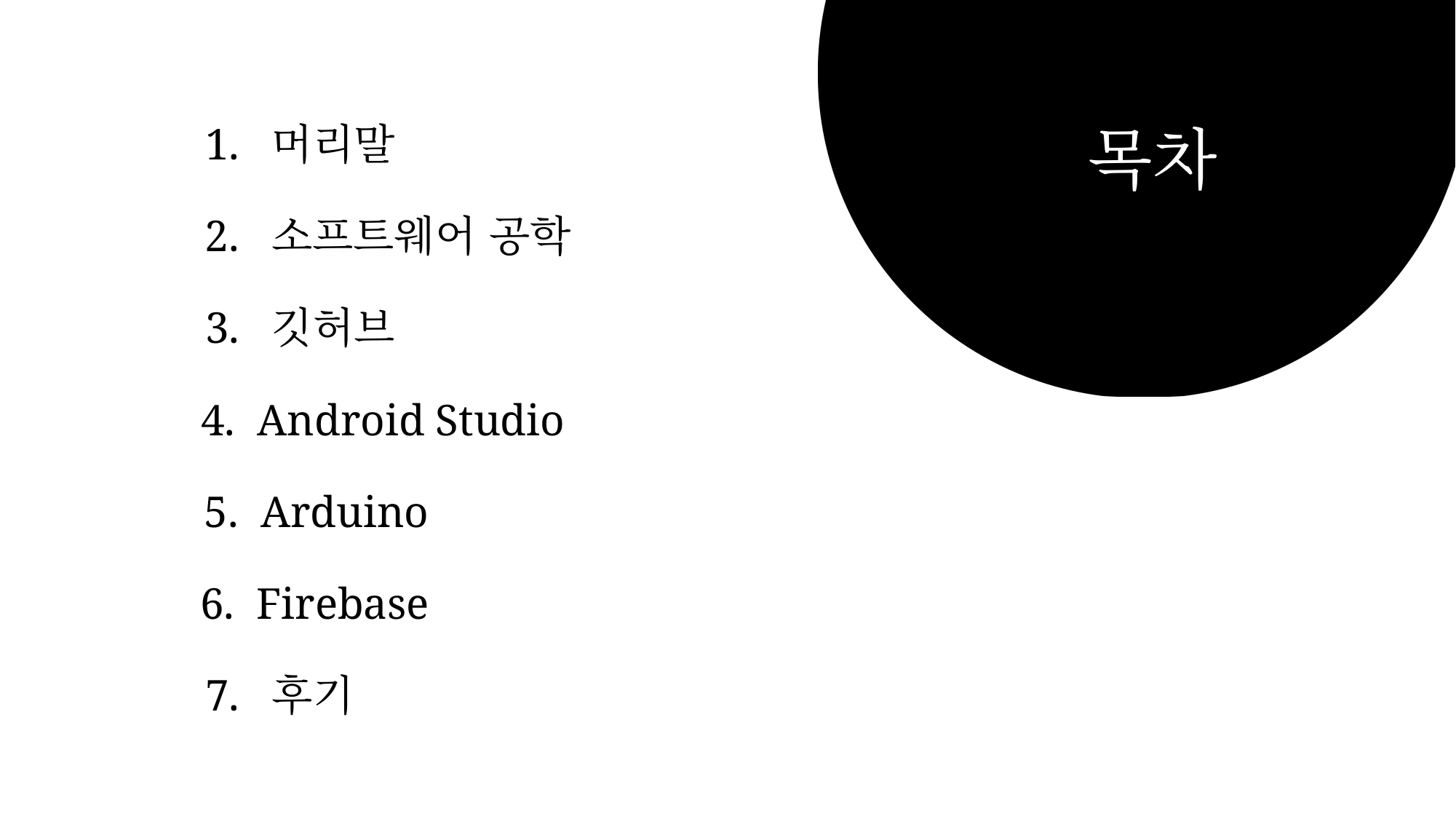

1.  머리말
목차
2.  소프트웨어 공학
3.  깃허브
4.  Android Studio
5.  Arduino
6.  Firebase
7.  후기